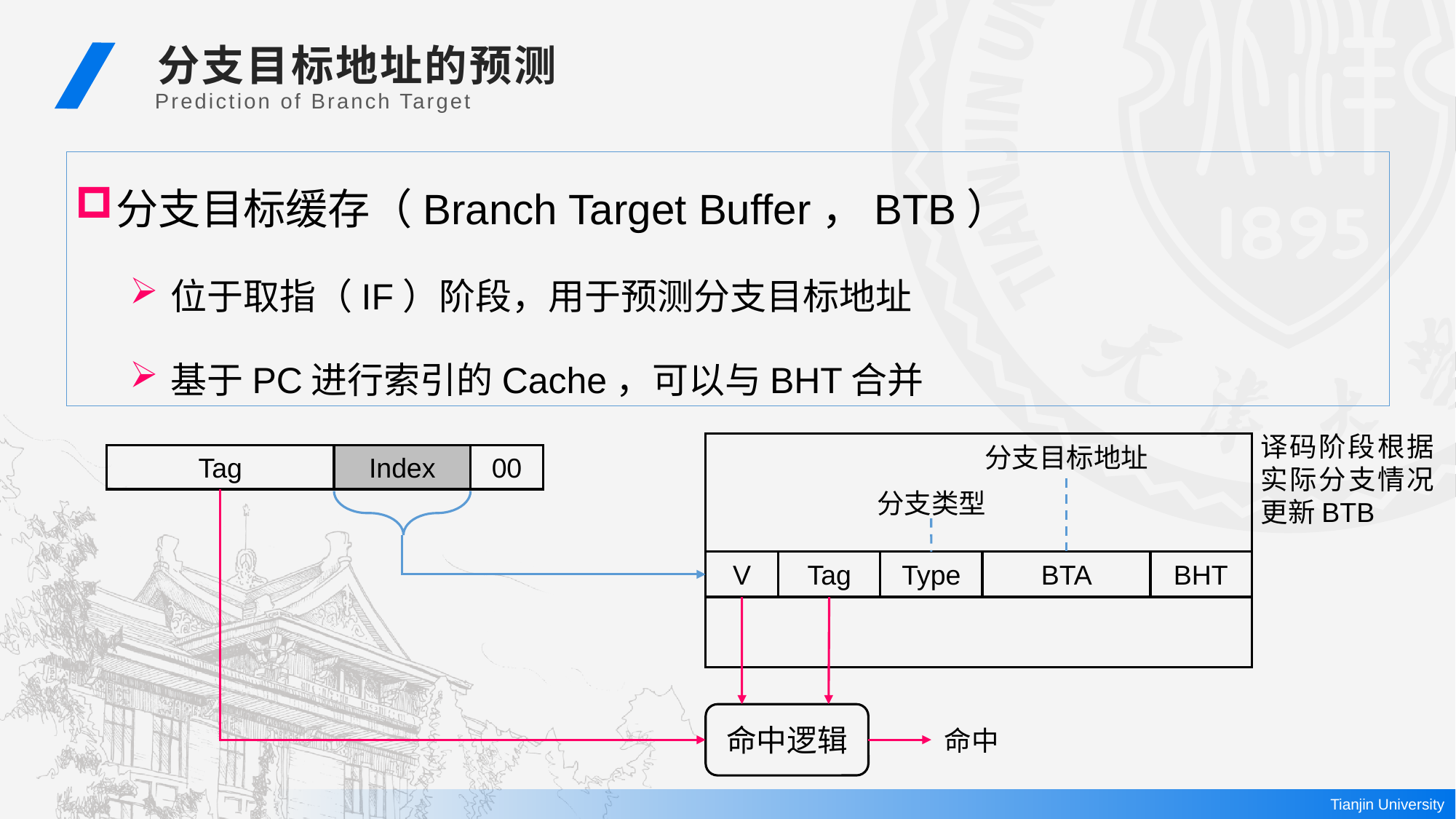

分支目标地址的预测
Prediction of Branch Target
分支目标缓存（Branch Target Buffer，BTB）
位于取指（IF）阶段，用于预测分支目标地址
基于PC进行索引的Cache，可以与BHT合并
译码阶段根据实际分支情况更新BTB

分支目标地址

Tag
Index
00
分支类型
BHT
Tag
Type
BTA
V
命中逻辑
命中